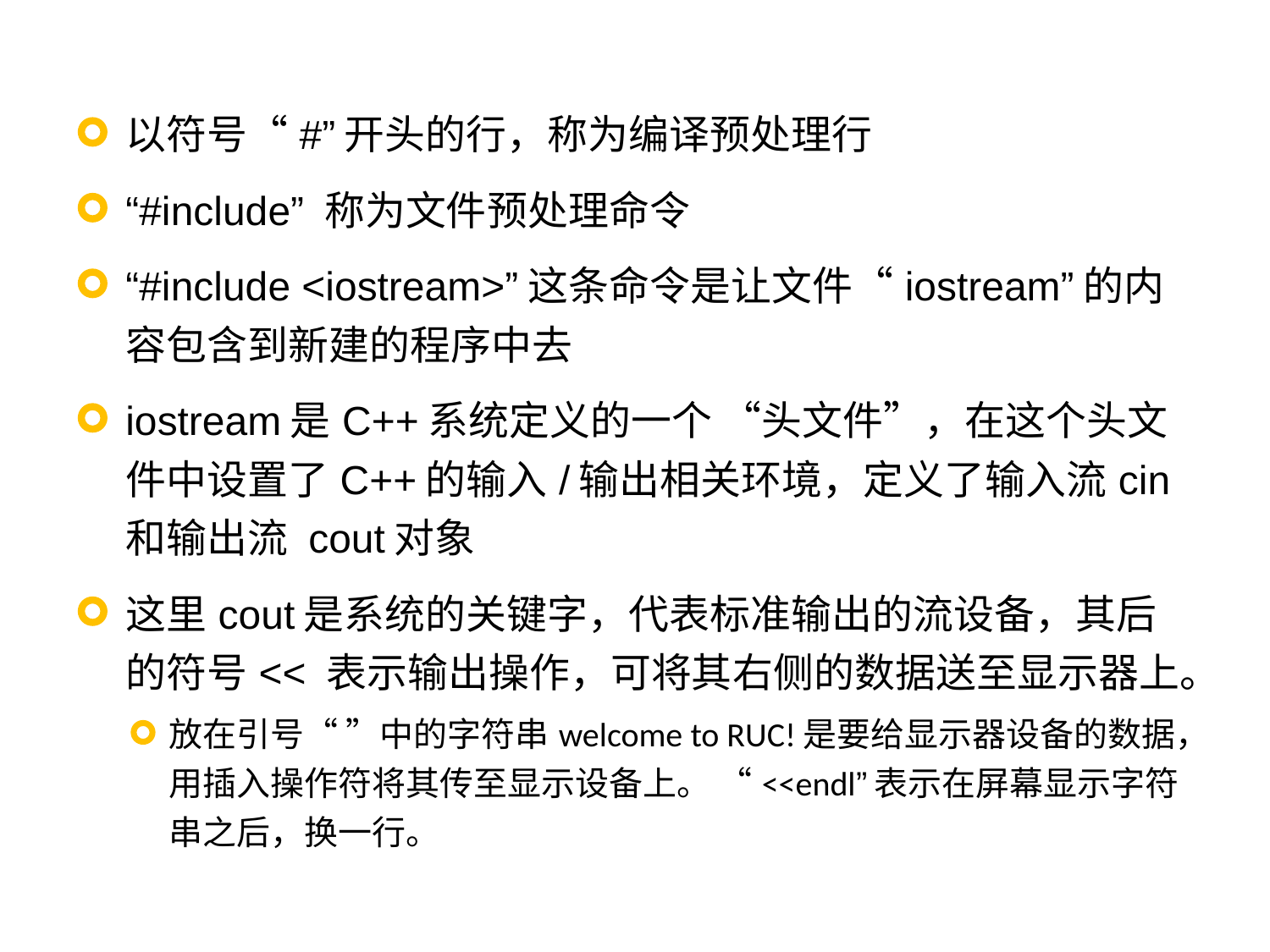

以符号“#”开头的行，称为编译预处理行
“#include” 称为文件预处理命令
“#include <iostream>”这条命令是让文件“iostream”的内容包含到新建的程序中去
iostream是C++系统定义的一个 “头文件”，在这个头文件中设置了C++的输入/输出相关环境，定义了输入流cin和输出流 cout对象
这里cout是系统的关键字，代表标准输出的流设备，其后的符号<< 表示输出操作，可将其右侧的数据送至显示器上。
放在引号“ ”中的字符串welcome to RUC!是要给显示器设备的数据，用插入操作符将其传至显示设备上。 “<<endl”表示在屏幕显示字符串之后，换一行。